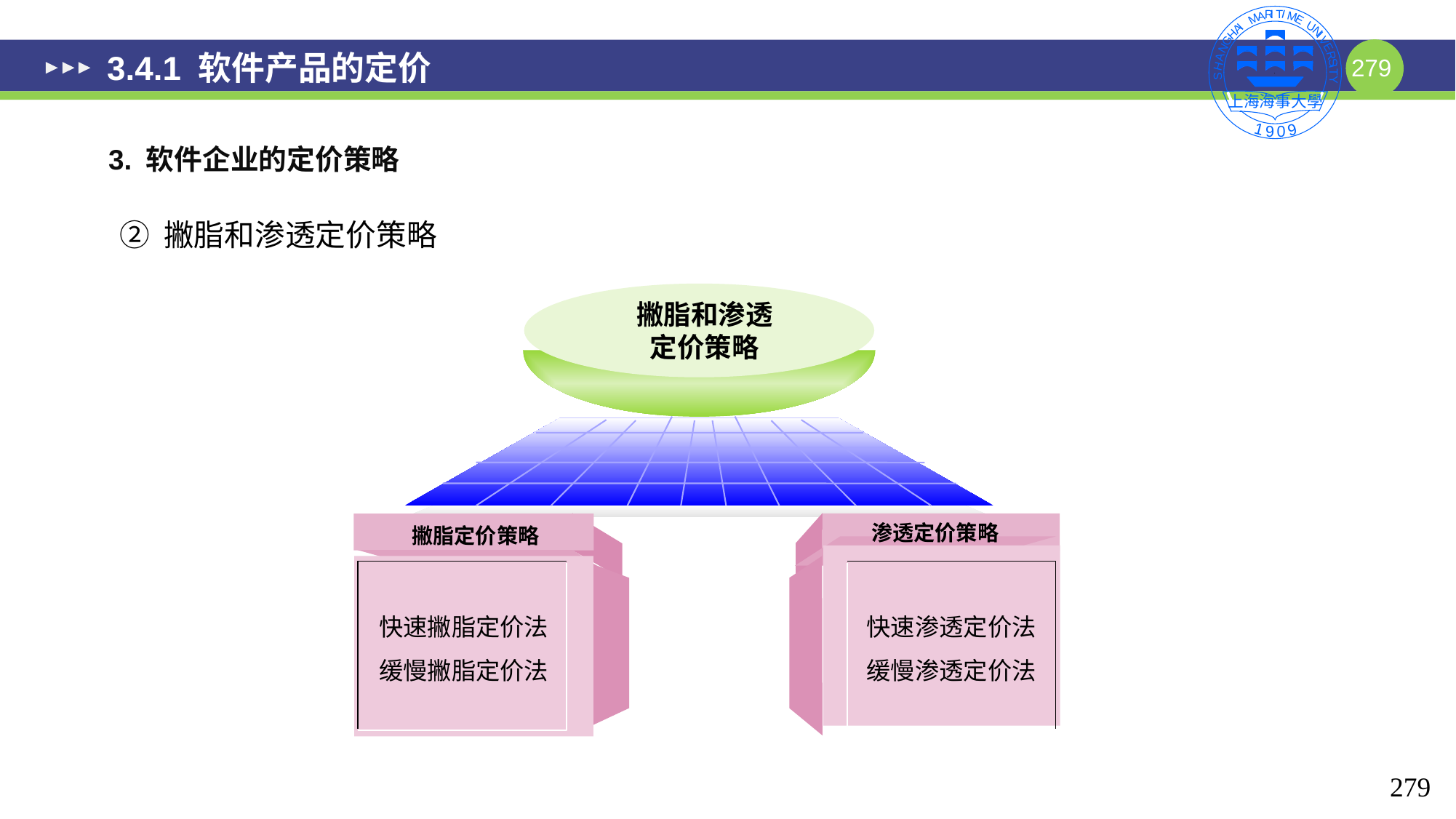

# 3.4.1 软件产品的定价
3. 软件企业的定价策略

② 撇脂和渗透定价策略

撇脂和渗透
定价策略

渗透定价策略
撇脂定价策略

快速撇脂定价法
缓慢撇脂定价法
快速渗透定价法
缓慢渗透定价法
279
279